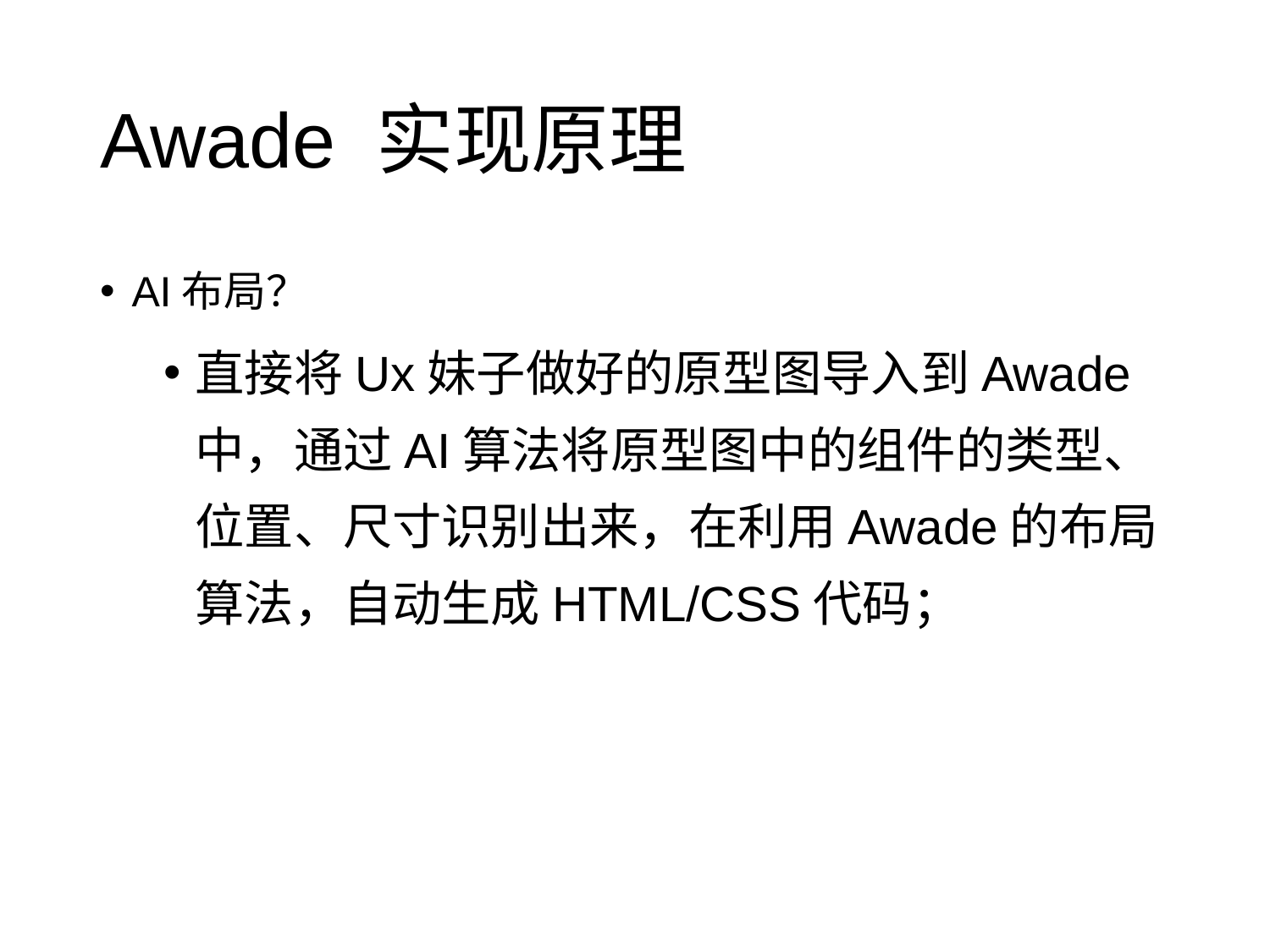

# Awade 实现原理
AI布局？
直接将Ux妹子做好的原型图导入到Awade中，通过AI算法将原型图中的组件的类型、位置、尺寸识别出来，在利用Awade的布局算法，自动生成HTML/CSS代码；